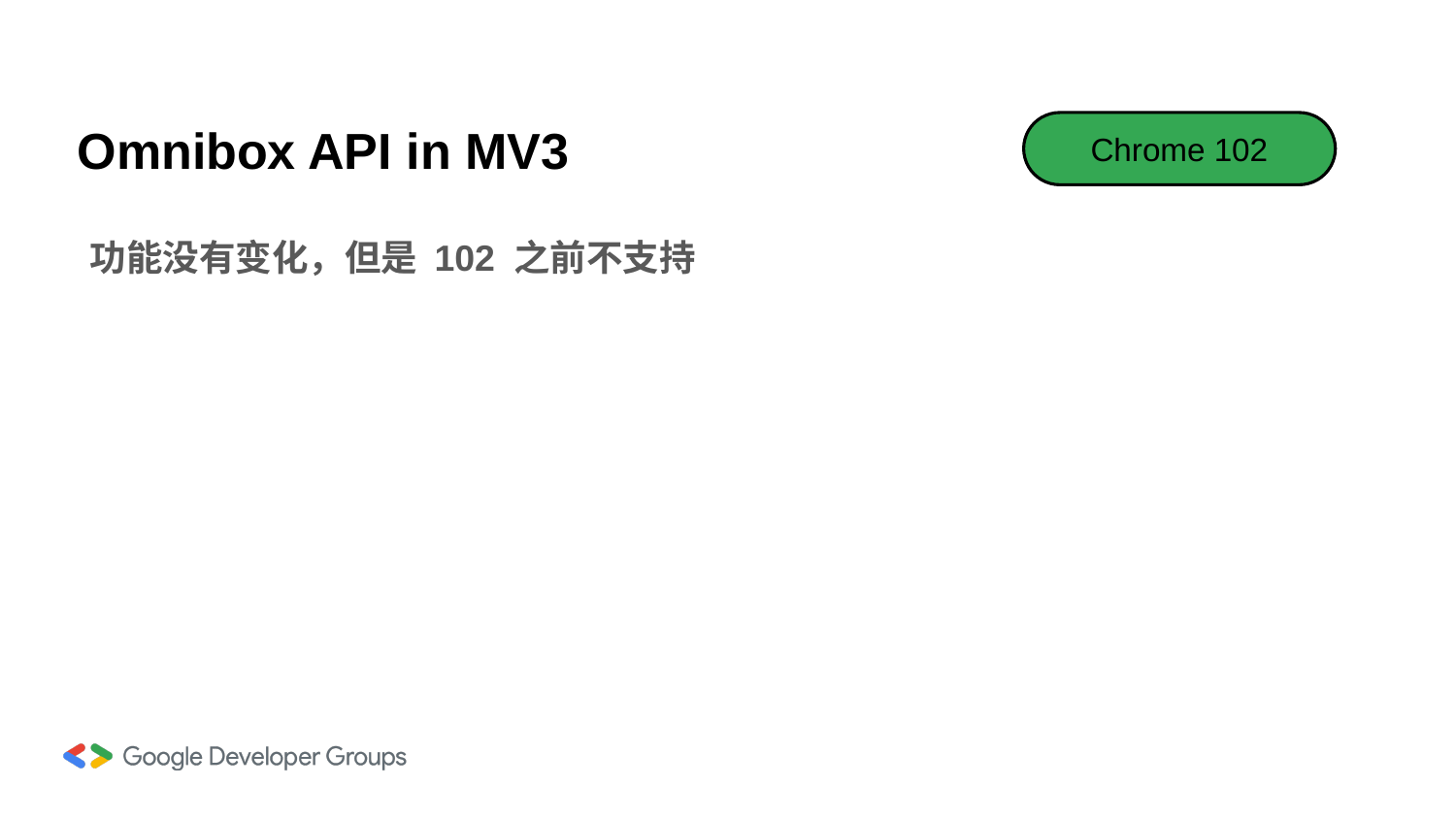

# Omnibox API in MV3
Chrome 102
功能没有变化，但是 102 之前不支持